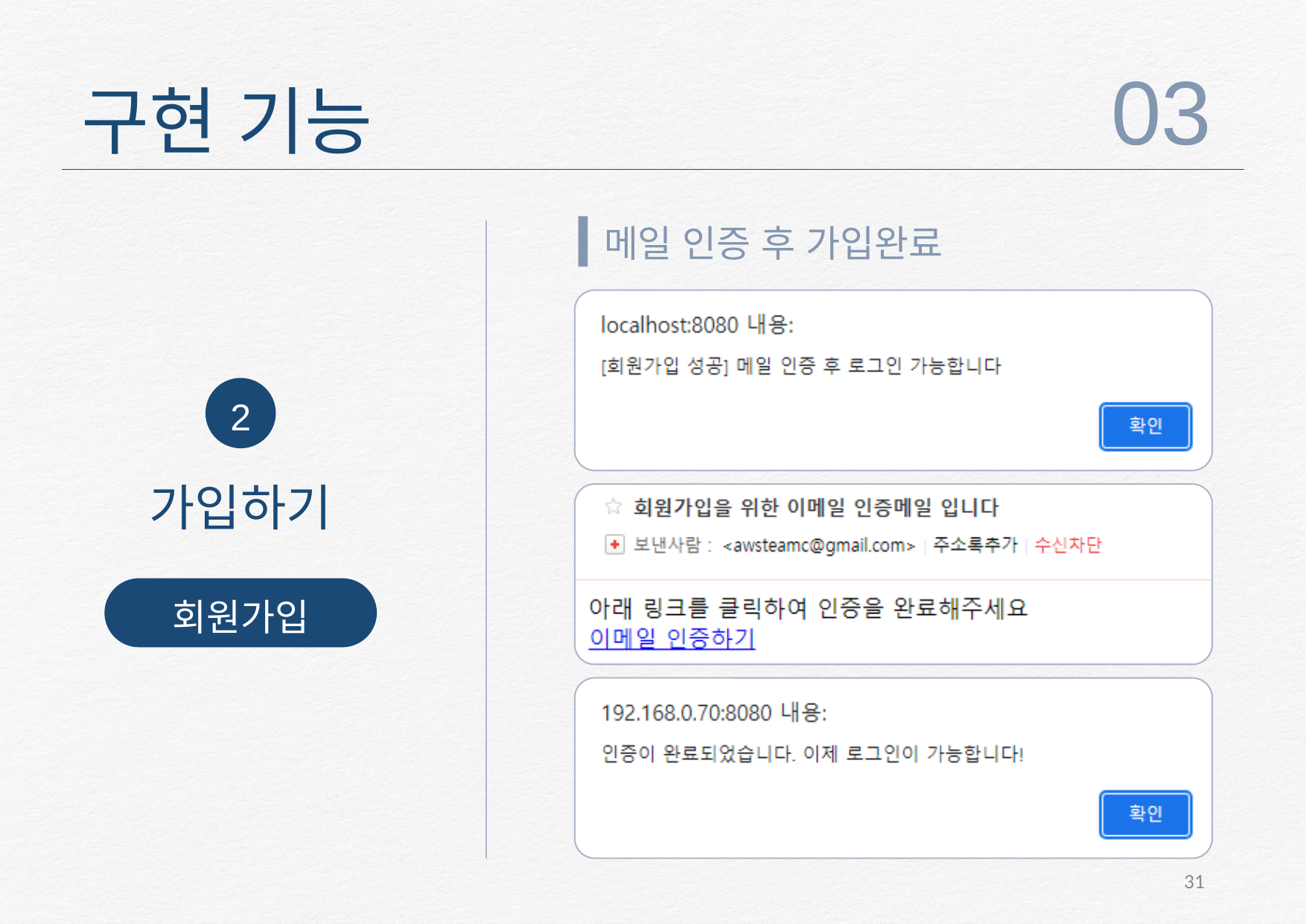

03
구현 기능
메일 인증 후 가입완료

2
가입하기
회원가입

31